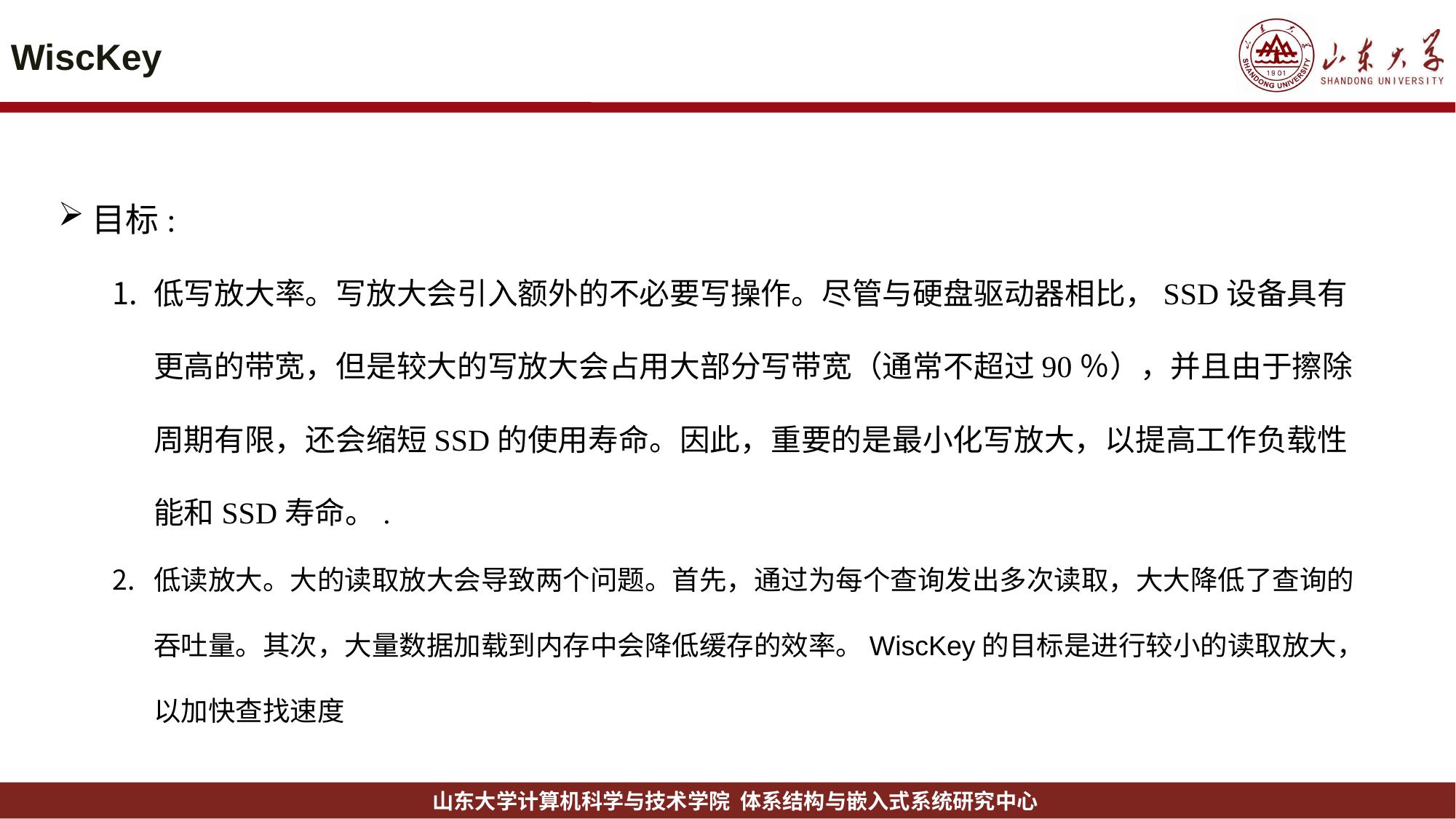

# WiscKey
目标:
低写放大率。写放大会引入额外的不必要写操作。尽管与硬盘驱动器相比，SSD设备具有更高的带宽，但是较大的写放大会占用大部分写带宽（通常不超过90％），并且由于擦除周期有限，还会缩短SSD的使用寿命。因此，重要的是最小化写放大，以提高工作负载性能和SSD寿命。.
低读放大。大的读取放大会导致两个问题。首先，通过为每个查询发出多次读取，大大降低了查询的吞吐量。其次，大量数据加载到内存中会降低缓存的效率。WiscKey的目标是进行较小的读取放大，以加快查找速度